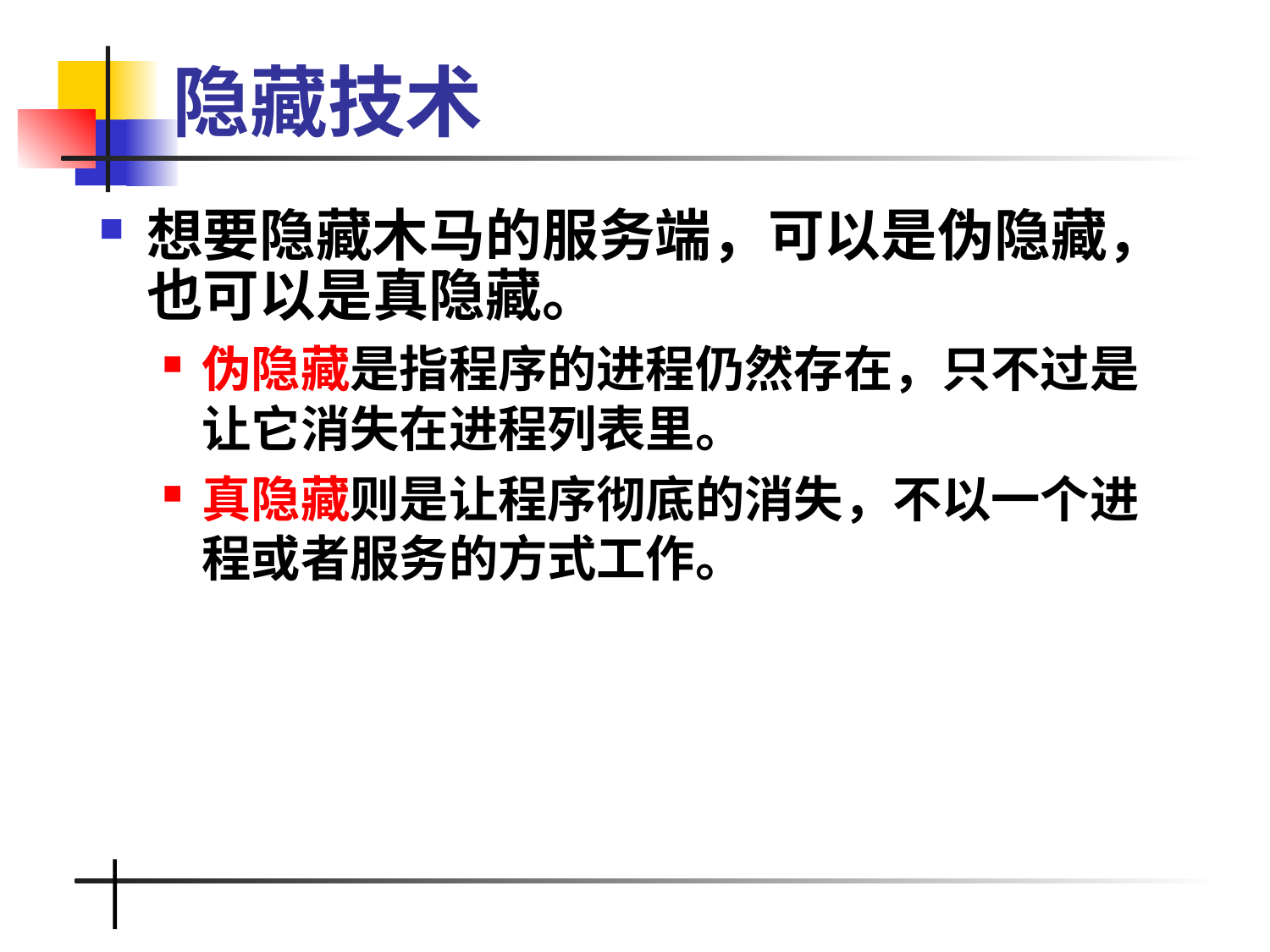

# 隐藏技术
想要隐藏木马的服务端，可以是伪隐藏，也可以是真隐藏。
伪隐藏是指程序的进程仍然存在，只不过是让它消失在进程列表里。
真隐藏则是让程序彻底的消失，不以一个进程或者服务的方式工作。